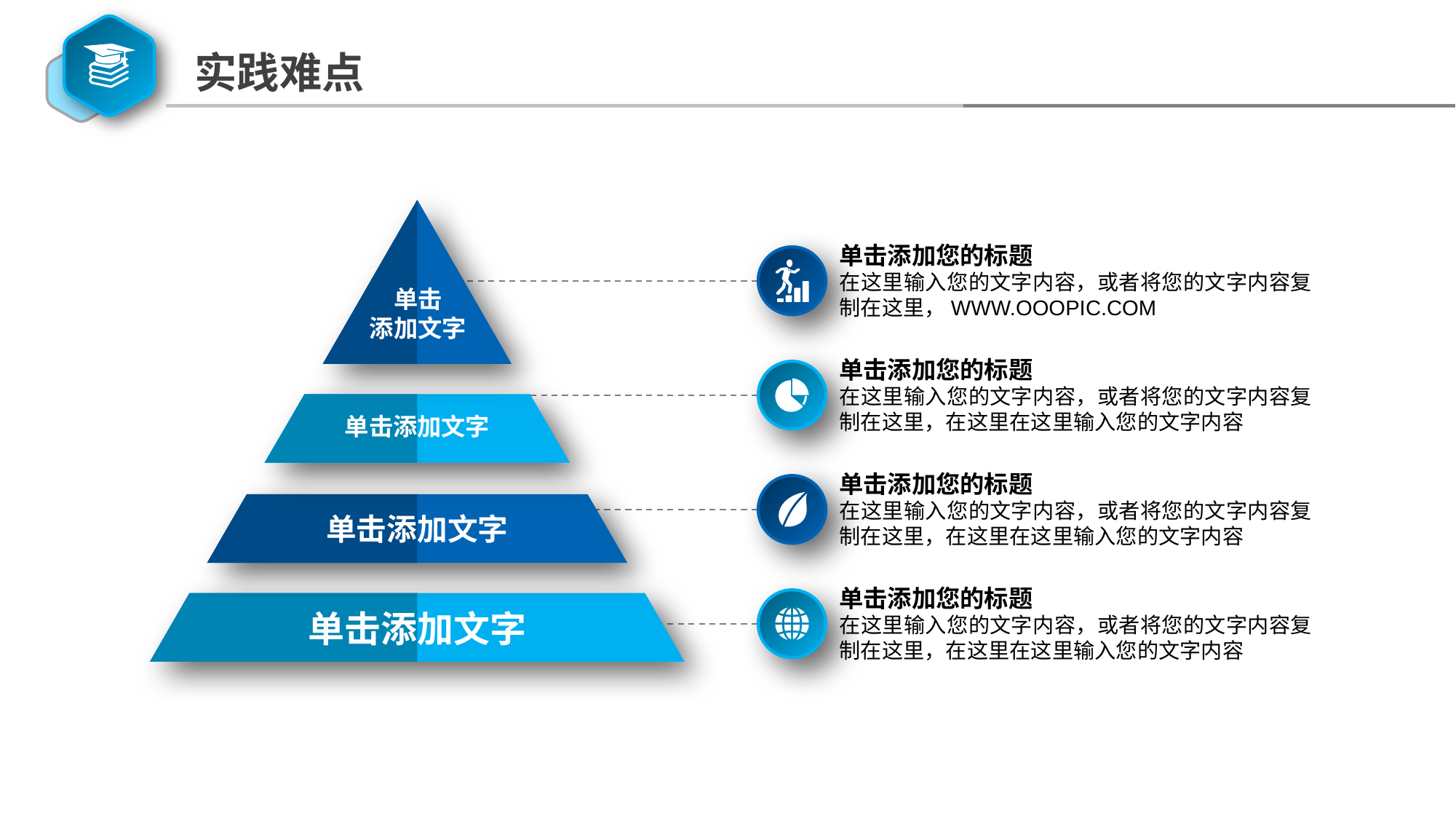

实践难点

单击添加您的标题

在这里输入您的文字内容，或者将您的文字内容复制在这里，WWW.OOOPIC.COM
单击
添加文字
单击添加您的标题

在这里输入您的文字内容，或者将您的文字内容复制在这里，在这里在这里输入您的文字内容

单击添加文字
单击添加您的标题

在这里输入您的文字内容，或者将您的文字内容复制在这里，在这里在这里输入您的文字内容

单击添加文字
单击添加您的标题

单击添加文字
在这里输入您的文字内容，或者将您的文字内容复制在这里，在这里在这里输入您的文字内容